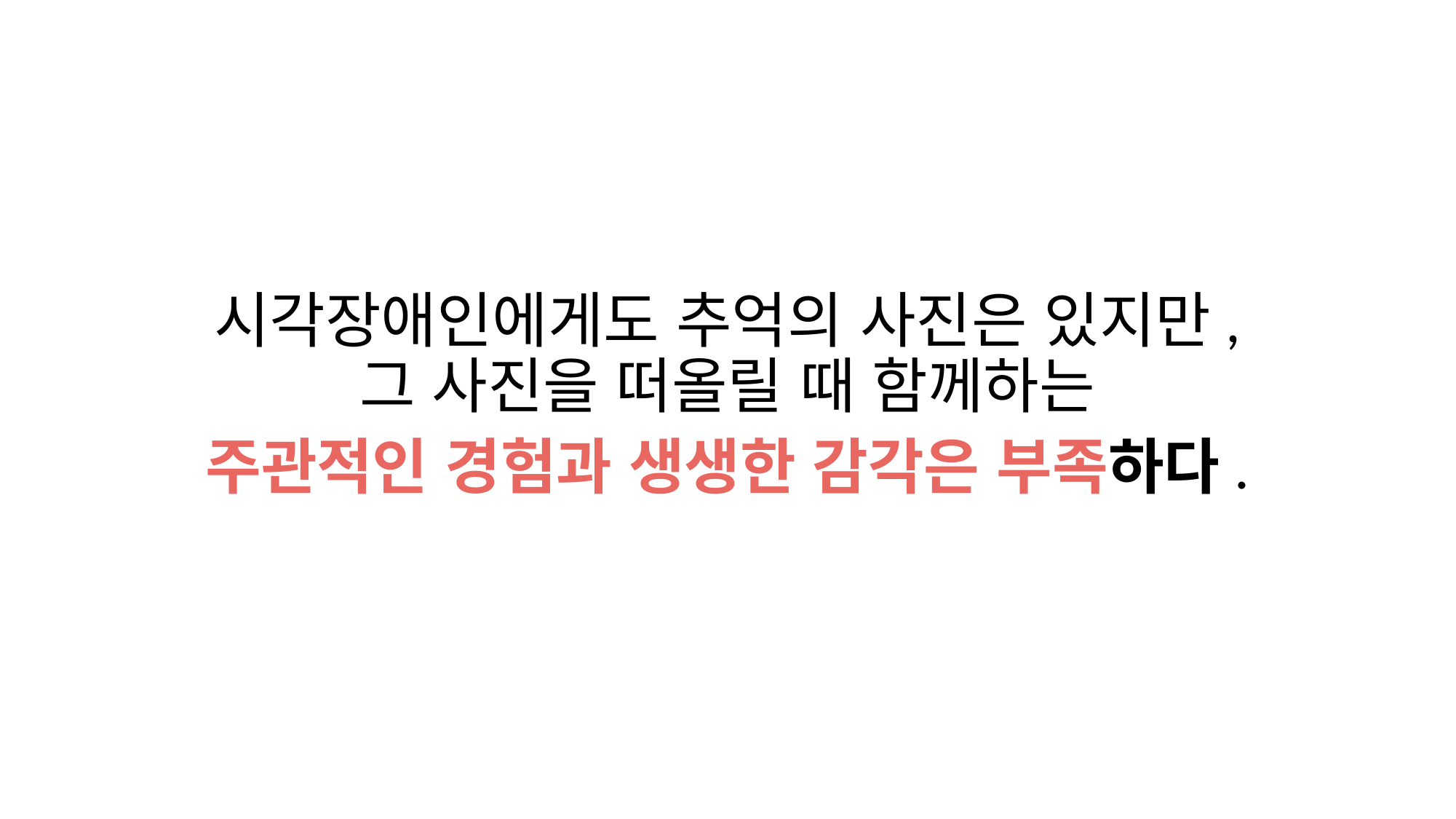

시각장애인에게도 추억의 사진은 있지만,
그 사진을 떠올릴 때 함께하는
주관적인 경험과 생생한 감각은 부족하다.